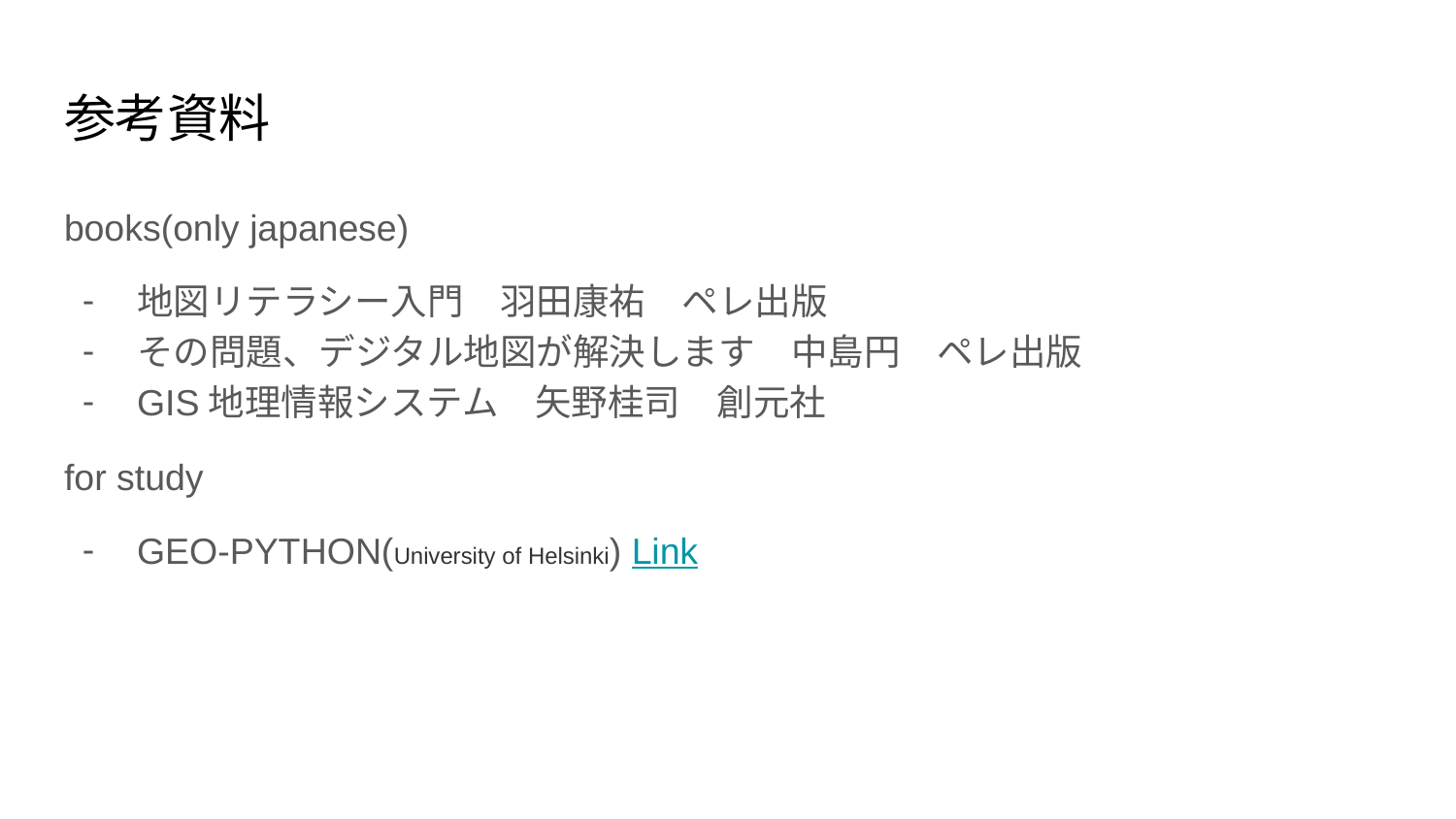

# 参考資料
books(only japanese)
地図リテラシー入門　羽田康祐　ペレ出版
その問題、デジタル地図が解決します　中島円　ペレ出版
GIS地理情報システム　矢野桂司　創元社
for study
GEO-PYTHON(University of Helsinki) Link